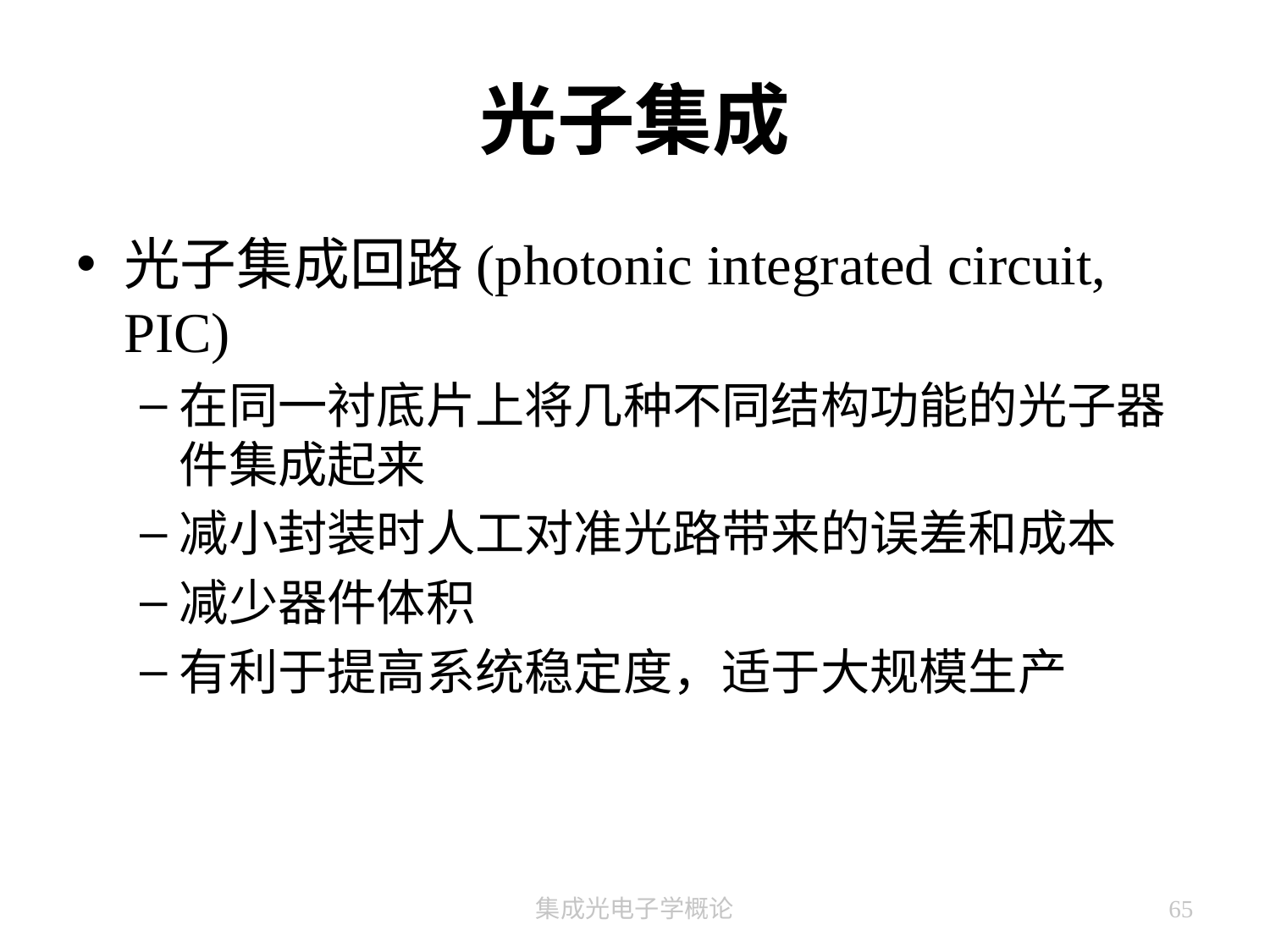

# 光子集成
光子集成回路(photonic integrated circuit, PIC)
在同一衬底片上将几种不同结构功能的光子器件集成起来
减小封装时人工对准光路带来的误差和成本
减少器件体积
有利于提高系统稳定度，适于大规模生产

集成光电子学概论
65